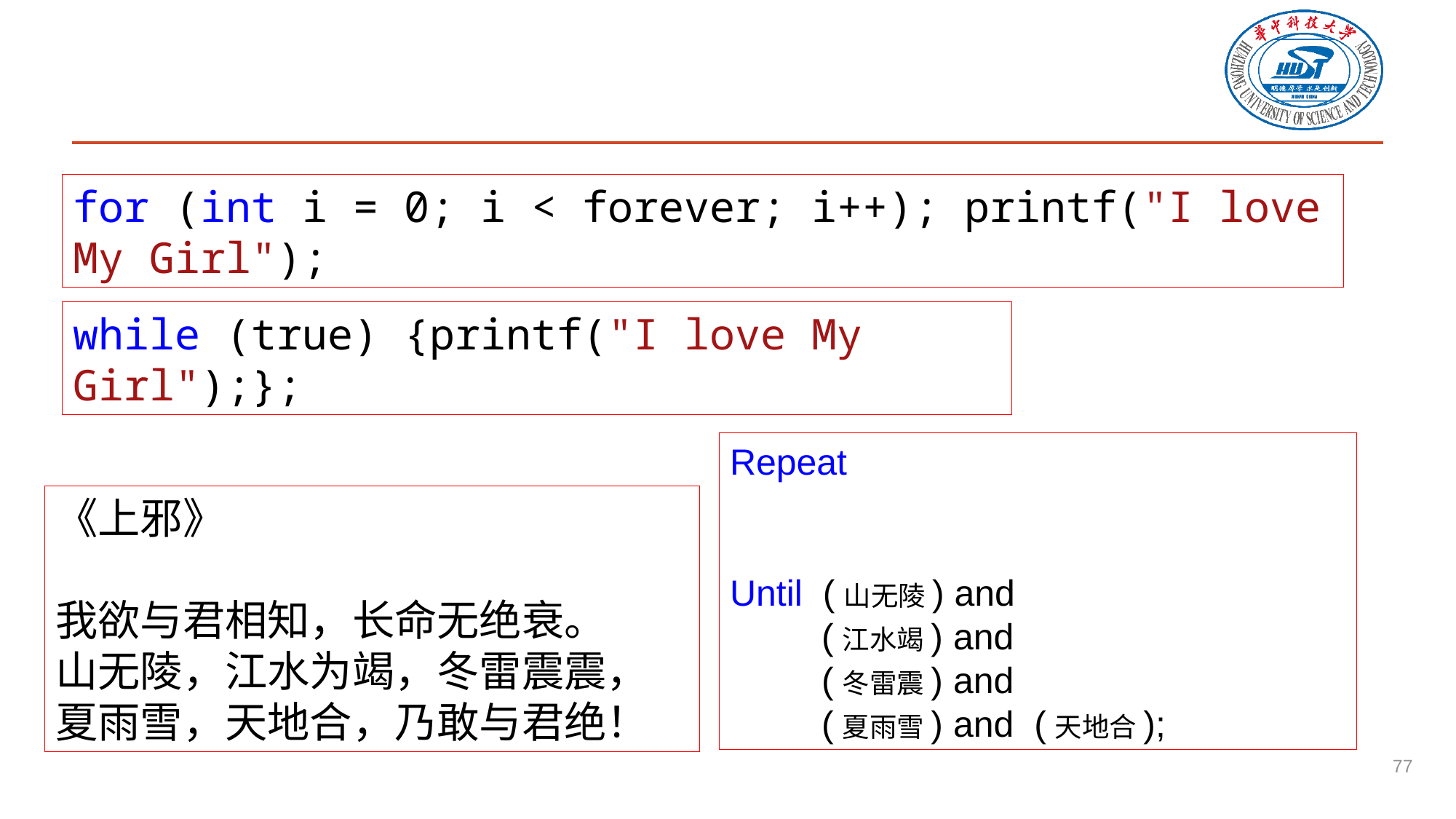

#
for (int i = 0; i < forever; i++); printf("I love My Girl");
while (true) {printf("I love My Girl");};
Repeat

Until  (山无陵) and
         (江水竭) and
         (冬雷震) and
         (夏雨雪) and  (天地合);
《上邪》

我欲与君相知，长命无绝衰。
山无陵，江水为竭，冬雷震震，夏雨雪，天地合，乃敢与君绝！
77